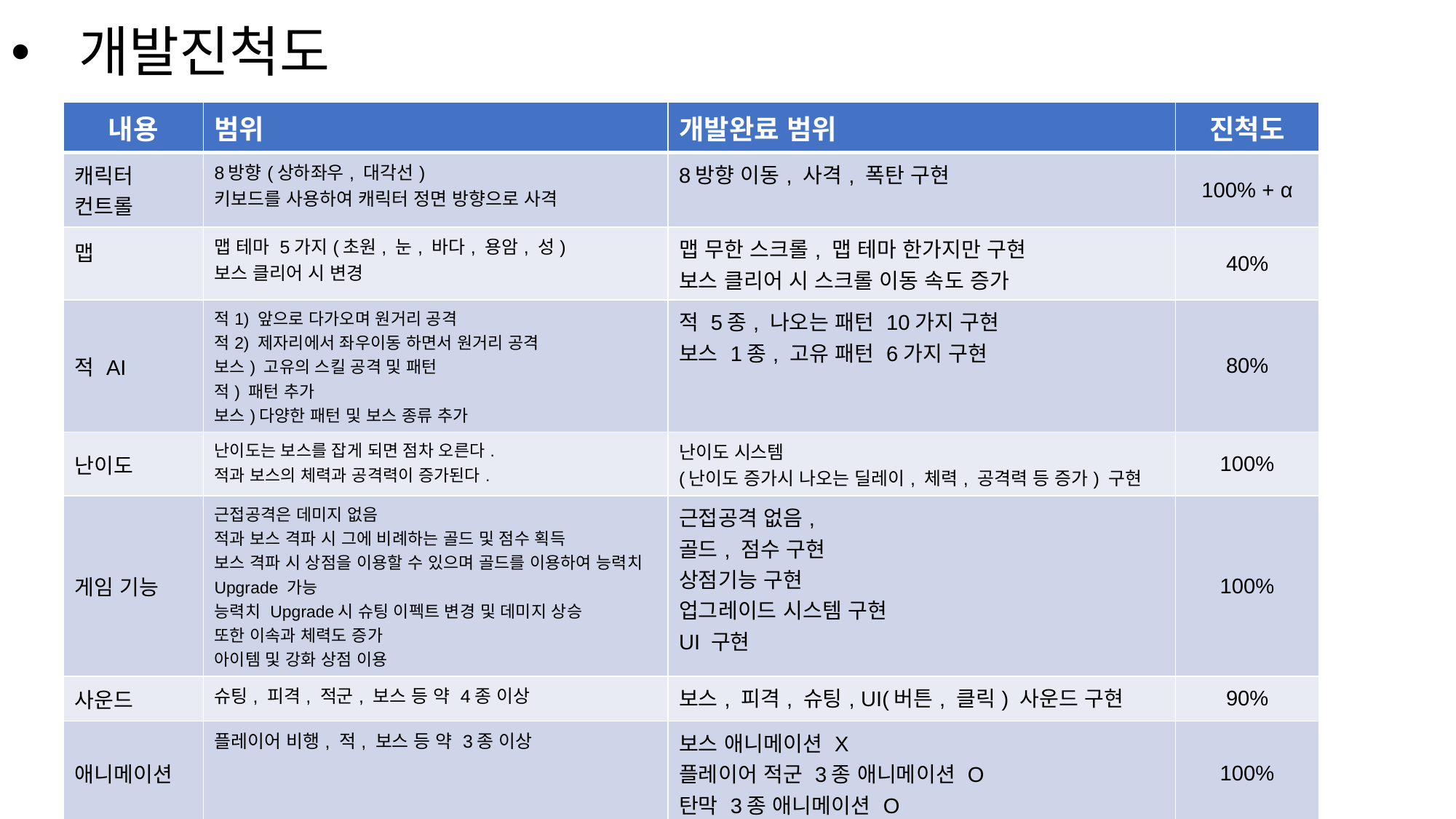

# 개발진척도
| 내용 | 범위 | 개발완료 범위 | 진척도 |
| --- | --- | --- | --- |
| 캐릭터 컨트롤 | 8방향(상하좌우, 대각선) 키보드를 사용하여 캐릭터 정면 방향으로 사격 | 8방향 이동, 사격, 폭탄 구현 | 100% + α |
| 맵 | 맵 테마 5가지(초원, 눈, 바다, 용암, 성) 보스 클리어 시 변경 | 맵 무한 스크롤, 맵 테마 한가지만 구현 보스 클리어 시 스크롤 이동 속도 증가 | 40% |
| 적 AI | 적1) 앞으로 다가오며 원거리 공격 적2) 제자리에서 좌우이동 하면서 원거리 공격 보스) 고유의 스킬 공격 및 패턴 적) 패턴 추가 보스)다양한 패턴 및 보스 종류 추가 | 적 5종, 나오는 패턴 10가지 구현 보스 1종, 고유 패턴 6가지 구현 | 80% |
| 난이도 | 난이도는 보스를 잡게 되면 점차 오른다. 적과 보스의 체력과 공격력이 증가된다. | 난이도 시스템 (난이도 증가시 나오는 딜레이, 체력, 공격력 등 증가) 구현 | 100% |
| 게임 기능 | 근접공격은 데미지 없음 적과 보스 격파 시 그에 비례하는 골드 및 점수 획득 보스 격파 시 상점을 이용할 수 있으며 골드를 이용하여 능력치 Upgrade 가능 능력치 Upgrade시 슈팅 이펙트 변경 및 데미지 상승 또한 이속과 체력도 증가 아이템 및 강화 상점 이용 | 근접공격 없음, 골드, 점수 구현 상점기능 구현 업그레이드 시스템 구현 UI 구현 | 100% |
| 사운드 | 슈팅, 피격, 적군, 보스 등 약 4종 이상 | 보스, 피격, 슈팅, UI(버튼, 클릭) 사운드 구현 | 90% |
| 애니메이션 | 플레이어 비행, 적, 보스 등 약 3종 이상 | 보스 애니메이션 X 플레이어 적군 3종 애니메이션 O 탄막 3종 애니메이션 O | 100% |